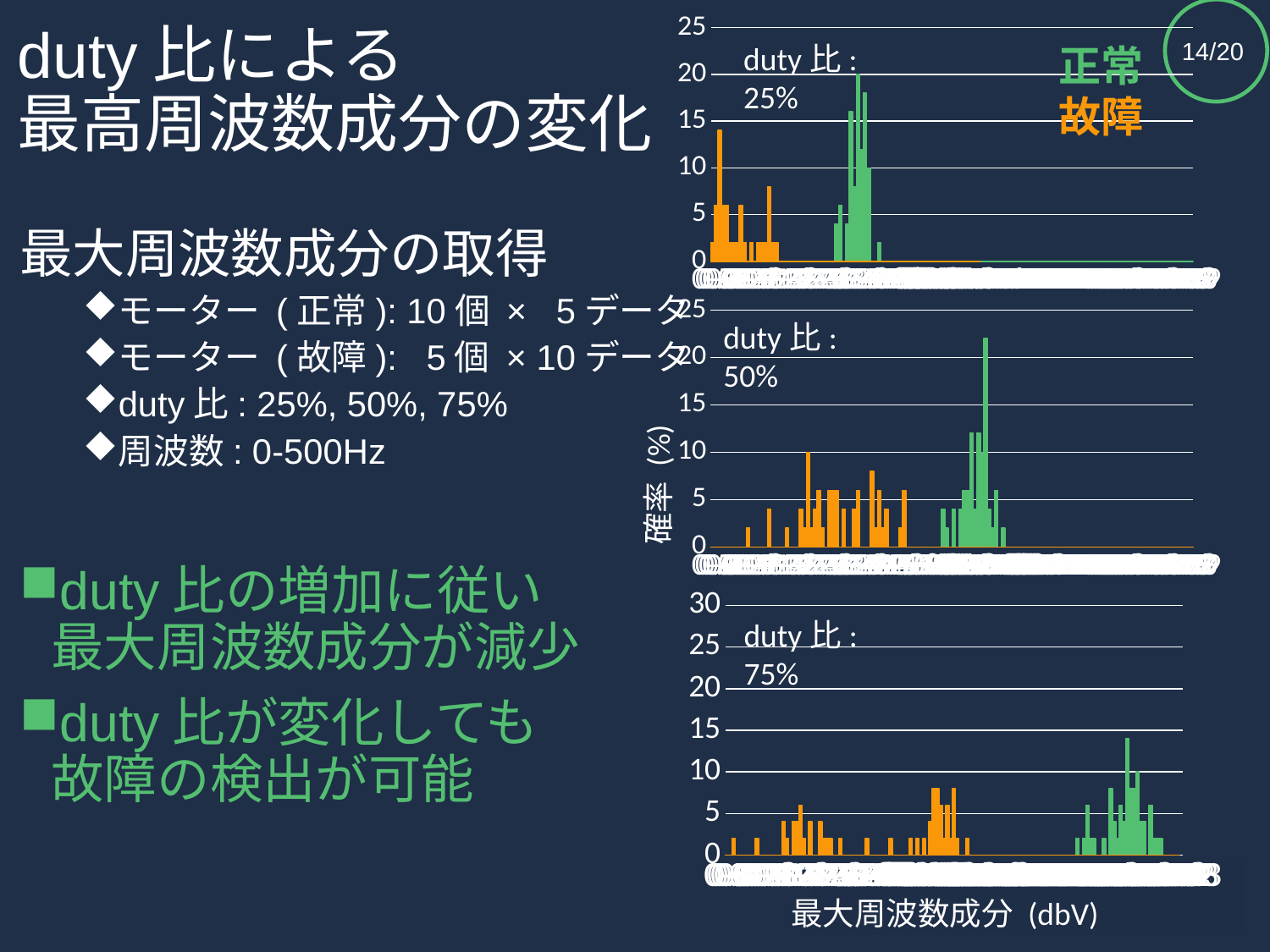

# duty比による 最高周波数成分の変化

[unsupported chart]

### Chart

| Category |  |  |
|---|---|---|
| 0.5 | 0.0 | 0.0 |
| 0.4 | 0.0 | 0.0 |
| 0.3 | 0.0 | 0.0 |
| 0.2 | 0.0 | 0.0 |
| 0.1 | 0.0 | 0.0 |
| 0 | 0.0 | 0.0 |
| -0.1 | 0.0 | 0.0 |
| -0.2 | 0.0 | 0.0 |
| -0.3 | 0.0 | 0.0 |
| -0.4 | 0.0 | 0.0 |
| -0.5 | 0.0 | 2.0 |
| -0.6 | 0.0 | 0.0 |
| -0.7 | 0.0 | 0.0 |
| -0.8 | 0.0 | 0.0 |
| -0.9 | 0.0 | 0.0 |
| -1 | 0.0 | 0.0 |
| -1.1000000000000001 | 0.0 | 4.0 |
| -1.2 | 0.0 | 0.0 |
| -1.3 | 0.0 | 0.0 |
| -1.4 | 0.0 | 0.0 |
| -1.5 | 0.0 | 0.0 |
| -1.6 | 0.0 | 2.0 |
| -1.7 | 0.0 | 0.0 |
| -1.8 | 0.0 | 0.0 |
| -1.9 | 0.0 | 0.0 |
| -2 | 0.0 | 4.0 |
| -2.1 | 0.0 | 2.0 |
| -2.2000000000000002 | 0.0 | 10.0 |
| -2.2999999999999998 | 0.0 | 2.0 |
| -2.4 | 0.0 | 4.0 |
| -2.5 | 0.0 | 6.0 |
| -2.6 | 0.0 | 2.0 |
| -2.7 | 0.0 | 0.0 |
| -2.8 | 0.0 | 6.0 |
| -2.9 | 0.0 | 6.0 |
| -3 | 0.0 | 6.0 |
| -3.1 | 0.0 | 0.0 |
| -3.2 | 0.0 | 4.0 |
| -3.3 | 0.0 | 0.0 |
| -3.4 | 0.0 | 0.0 |
| -3.5 | 0.0 | 4.0 |
| -3.6 | 0.0 | 6.0 |
| -3.7 | 0.0 | 0.0 |
| -3.8 | 0.0 | 0.0 |
| -3.9 | 0.0 | 0.0 |
| -4 | 0.0 | 8.0 |
| -4.0999999999999996 | 0.0 | 2.0 |
| -4.2 | 0.0 | 6.0 |
| -4.3 | 0.0 | 2.0 |
| -4.4000000000000004 | 0.0 | 4.0 |
| -4.5 | 0.0 | 0.0 |
| -4.5999999999999996 | 0.0 | 0.0 |
| -4.7 | 0.0 | 0.0 |
| -4.8 | 0.0 | 2.0 |
| -4.9000000000000004 | 0.0 | 6.0 |
| -5 | 0.0 | 0.0 |
| -5.0999999999999996 | 0.0 | 0.0 |
| -5.2 | 0.0 | 0.0 |
| -5.3 | 0.0 | 0.0 |
| -5.4 | 0.0 | 0.0 |
| -5.5 | 0.0 | 0.0 |
| -5.6 | 0.0 | 0.0 |
| -5.7 | 0.0 | 0.0 |
| -5.8 | 0.0 | 0.0 |
| -5.9 | 0.0 | 0.0 |
| -6 | 4.0 | 0.0 |
| -6.1 | 2.0 | 0.0 |
| -6.2 | 0.0 | 0.0 |
| -6.3 | 4.0 | 0.0 |
| -6.4 | 0.0 | 0.0 |
| -6.5 | 4.0 | 0.0 |
| -6.6 | 6.0 | 0.0 |
| -6.7 | 6.0 | 0.0 |
| -6.8 | 12.0 | 0.0 |
| -6.9 | 4.0 | 0.0 |
| -7 | 12.0 | 0.0 |
| -7.1 | 10.0 | 0.0 |
| -7.2 | 22.0 | 0.0 |
| -7.3 | 4.0 | 0.0 |
| -7.4 | 2.0 | 0.0 |
| -7.5 | 6.0 | 0.0 |
| -7.6 | 0.0 | 0.0 |
| -7.7 | 2.0 | 0.0 |
| -7.8 | 0.0 | 0.0 |
| -7.9 | 0.0 | 0.0 |
| -8 | 0.0 | 0.0 |
| -8.1 | 0.0 | 0.0 |
| -8.1999999999999993 | 0.0 | 0.0 |
| -8.3000000000000007 | 0.0 | 0.0 |
| -8.4 | 0.0 | 0.0 |
| -8.5 | 0.0 | 0.0 |
| -8.6 | 0.0 | 0.0 |
| -8.6999999999999993 | 0.0 | 0.0 |
| -8.8000000000000007 | 0.0 | 0.0 |
| -8.9 | 0.0 | 0.0 |
| -8.9999999999999893 | 0.0 | 0.0 |
| -9.0999999999999908 | 0.0 | 0.0 |
| -9.1999999999999904 | 0.0 | 0.0 |
| -9.2999999999999901 | 0.0 | 0.0 |
| -9.3999999999999897 | 0.0 | 0.0 |
| -9.4999999999999893 | 0.0 | 0.0 |
| -9.5999999999999908 | 0.0 | 0.0 |
| -9.6999999999999904 | 0.0 | 0.0 |
| -9.7999999999999901 | 0.0 | 0.0 |
| -9.8999999999999897 | 0.0 | 0.0 |
| -9.9999999999999893 | 0.0 | 0.0 |
| -10.1 | 0.0 | 0.0 |
| -10.199999999999999 | 0.0 | 0.0 |
| -10.3 | 0.0 | 0.0 |
| -10.4 | 0.0 | 0.0 |
| -10.5 | 0.0 | 0.0 |
| -10.6 | 0.0 | 0.0 |
| -10.7 | 0.0 | 0.0 |
| -10.8 | 0.0 | 0.0 |
| -10.9 | 0.0 | 0.0 |
| -11 | 0.0 | 0.0 |
| -11.1 | 0.0 | 0.0 |
| -11.2 | 0.0 | 0.0 |
| -11.3 | 0.0 | 0.0 |
| -11.4 | 0.0 | 0.0 |
| -11.5 | 0.0 | 0.0 |
| -11.6 | 0.0 | 0.0 |
| -11.7 | 0.0 | 0.0 |
| -11.8 | 0.0 | 0.0 |
| -11.9 | 0.0 | 0.0 |
| -12 | 0.0 | 0.0 |
| -12.1 | 0.0 | 0.0 |
| -12.2 | 0.0 | 0.0 |
| -12.3 | 0.0 | 0.0 |
| -12.4 | 0.0 | 0.0 |
| -12.5 | 0.0 | 0.0 |
| -12.6 | 0.0 | 0.0 |
| -12.7 | 0.0 | 0.0 |
| -12.8 | 0.0 | 0.0 |
| -12.9 | 0.0 | 0.0 |
| -13 | 0.0 | 0.0 |
確率 (%)
最大周波数成分 (dbV)
duty比: 25%
duty比: 50%
duty比: 75%

### Chart

| Category |  |  |
|---|---|---|
| 0.5 | 0.0 | 0.0 |
| 0.4 | 0.0 | 0.0 |
| 0.3 | 0.0 | 2.0 |
| 0.2 | 0.0 | 0.0 |
| 0.1 | 0.0 | 0.0 |
| 0 | 0.0 | 0.0 |
| -0.1 | 0.0 | 0.0 |
| -0.2 | 0.0 | 0.0 |
| -0.3 | 0.0 | 0.0 |
| -0.4 | 0.0 | 2.0 |
| -0.5 | 0.0 | 0.0 |
| -0.6 | 0.0 | 0.0 |
| -0.7 | 0.0 | 0.0 |
| -0.8 | 0.0 | 0.0 |
| -0.9 | 0.0 | 0.0 |
| -1 | 0.0 | 0.0 |
| -1.1000000000000001 | 0.0 | 0.0 |
| -1.2 | 0.0 | 4.0 |
| -1.3 | 0.0 | 2.0 |
| -1.4 | 0.0 | 0.0 |
| -1.5 | 0.0 | 4.0 |
| -1.6 | 0.0 | 4.0 |
| -1.7 | 0.0 | 6.0 |
| -1.8 | 0.0 | 2.0 |
| -1.9 | 0.0 | 0.0 |
| -2 | 0.0 | 4.0 |
| -2.1 | 0.0 | 0.0 |
| -2.2000000000000002 | 0.0 | 0.0 |
| -2.2999999999999998 | 0.0 | 4.0 |
| -2.4 | 0.0 | 2.0 |
| -2.5 | 0.0 | 2.0 |
| -2.6 | 0.0 | 2.0 |
| -2.7 | 0.0 | 0.0 |
| -2.8 | 0.0 | 0.0 |
| -2.9 | 0.0 | 2.0 |
| -3 | 0.0 | 0.0 |
| -3.1 | 0.0 | 0.0 |
| -3.2 | 0.0 | 0.0 |
| -3.3 | 0.0 | 0.0 |
| -3.4 | 0.0 | 0.0 |
| -3.5 | 0.0 | 0.0 |
| -3.6 | 0.0 | 0.0 |
| -3.7 | 0.0 | 2.0 |
| -3.8 | 0.0 | 0.0 |
| -3.9 | 0.0 | 0.0 |
| -4 | 0.0 | 0.0 |
| -4.0999999999999996 | 0.0 | 0.0 |
| -4.2 | 0.0 | 0.0 |
| -4.3 | 0.0 | 0.0 |
| -4.4000000000000004 | 0.0 | 2.0 |
| -4.5 | 0.0 | 0.0 |
| -4.5999999999999996 | 0.0 | 0.0 |
| -4.7 | 0.0 | 0.0 |
| -4.8 | 0.0 | 0.0 |
| -4.9000000000000004 | 0.0 | 0.0 |
| -5 | 0.0 | 2.0 |
| -5.0999999999999996 | 0.0 | 0.0 |
| -5.2 | 0.0 | 2.0 |
| -5.3 | 0.0 | 0.0 |
| -5.4 | 0.0 | 2.0 |
| -5.5 | 0.0 | 0.0 |
| -5.6 | 0.0 | 4.0 |
| -5.7 | 0.0 | 8.0 |
| -5.8 | 0.0 | 8.0 |
| -5.9 | 0.0 | 6.0 |
| -6 | 0.0 | 2.0 |
| -6.1 | 0.0 | 6.0 |
| -6.2 | 0.0 | 2.0 |
| -6.3 | 0.0 | 8.0 |
| -6.4 | 0.0 | 2.0 |
| -6.5 | 0.0 | 0.0 |
| -6.6 | 0.0 | 0.0 |
| -6.7 | 0.0 | 2.0 |
| -6.8 | 0.0 | 0.0 |
| -6.9 | 0.0 | 0.0 |
| -7 | 0.0 | 0.0 |
| -7.1 | 0.0 | 0.0 |
| -7.2 | 0.0 | 0.0 |
| -7.3 | 0.0 | 0.0 |
| -7.4 | 0.0 | 0.0 |
| -7.5 | 0.0 | 0.0 |
| -7.6 | 0.0 | 0.0 |
| -7.7 | 0.0 | 0.0 |
| -7.8 | 0.0 | 0.0 |
| -7.9 | 0.0 | 0.0 |
| -8 | 0.0 | 0.0 |
| -8.1000000000000192 | 0.0 | 0.0 |
| -8.2000000000000206 | 0.0 | 0.0 |
| -8.3000000000000203 | 0.0 | 0.0 |
| -8.4000000000000199 | 0.0 | 0.0 |
| -8.5000000000000195 | 0.0 | 0.0 |
| -8.6000000000000192 | 0.0 | 0.0 |
| -8.7000000000000206 | 0.0 | 0.0 |
| -8.8000000000000203 | 0.0 | 0.0 |
| -8.9000000000000199 | 0.0 | 0.0 |
| -9.0000000000000195 | 0.0 | 0.0 |
| -9.1000000000000192 | 0.0 | 0.0 |
| -9.2000000000000206 | 0.0 | 0.0 |
| -9.3000000000000203 | 0.0 | 0.0 |
| -9.4000000000000199 | 0.0 | 0.0 |
| -9.5000000000000195 | 0.0 | 0.0 |
| -9.6000000000000192 | 0.0 | 0.0 |
| -9.7000000000000206 | 0.0 | 0.0 |
| -9.8000000000000291 | 0.0 | 0.0 |
| -9.9000000000000306 | 0.0 | 0.0 |
| -10 | 2.0 | 0.0 |
| -10.1 | 0.0 | 0.0 |
| -10.199999999999999 | 2.0 | 0.0 |
| -10.3 | 6.0 | 0.0 |
| -10.4 | 2.0 | 0.0 |
| -10.5 | 2.0 | 0.0 |
| -10.6 | 0.0 | 0.0 |
| -10.7 | 0.0 | 0.0 |
| -10.8 | 2.0 | 0.0 |
| -10.9 | 0.0 | 0.0 |
| -11 | 8.0 | 0.0 |
| -11.1 | 4.0 | 0.0 |
| -11.2 | 2.0 | 0.0 |
| -11.3 | 6.0 | 0.0 |
| -11.4 | 4.0 | 0.0 |
| -11.5 | 14.0 | 0.0 |
| -11.6 | 8.0 | 0.0 |
| -11.7 | 8.0 | 0.0 |
| -11.8 | 10.0 | 0.0 |
| -11.9 | 4.0 | 0.0 |
| -12 | 4.0 | 0.0 |
| -12.1 | 0.0 | 0.0 |
| -12.2 | 6.0 | 0.0 |
| -12.3 | 2.0 | 0.0 |
| -12.4 | 2.0 | 0.0 |
| -12.5 | 2.0 | 0.0 |
| -12.6 | 0.0 | 0.0 |
| -12.7 | 0.0 | 0.0 |
| -12.8 | 0.0 | 0.0 |
| -12.9 | 0.0 | 0.0 |
| -13 | 0.0 | 0.0 |
|  | None | None |
正常
故障
最大周波数成分の取得
モーター (正常): 10個 ×   5データ
モーター (故障):   5個 × 10データ
duty比: 25%, 50%, 75%
周波数: 0-500Hz

duty比の増加に従い
最大周波数成分が減少
duty比が変化しても
故障の検出が可能